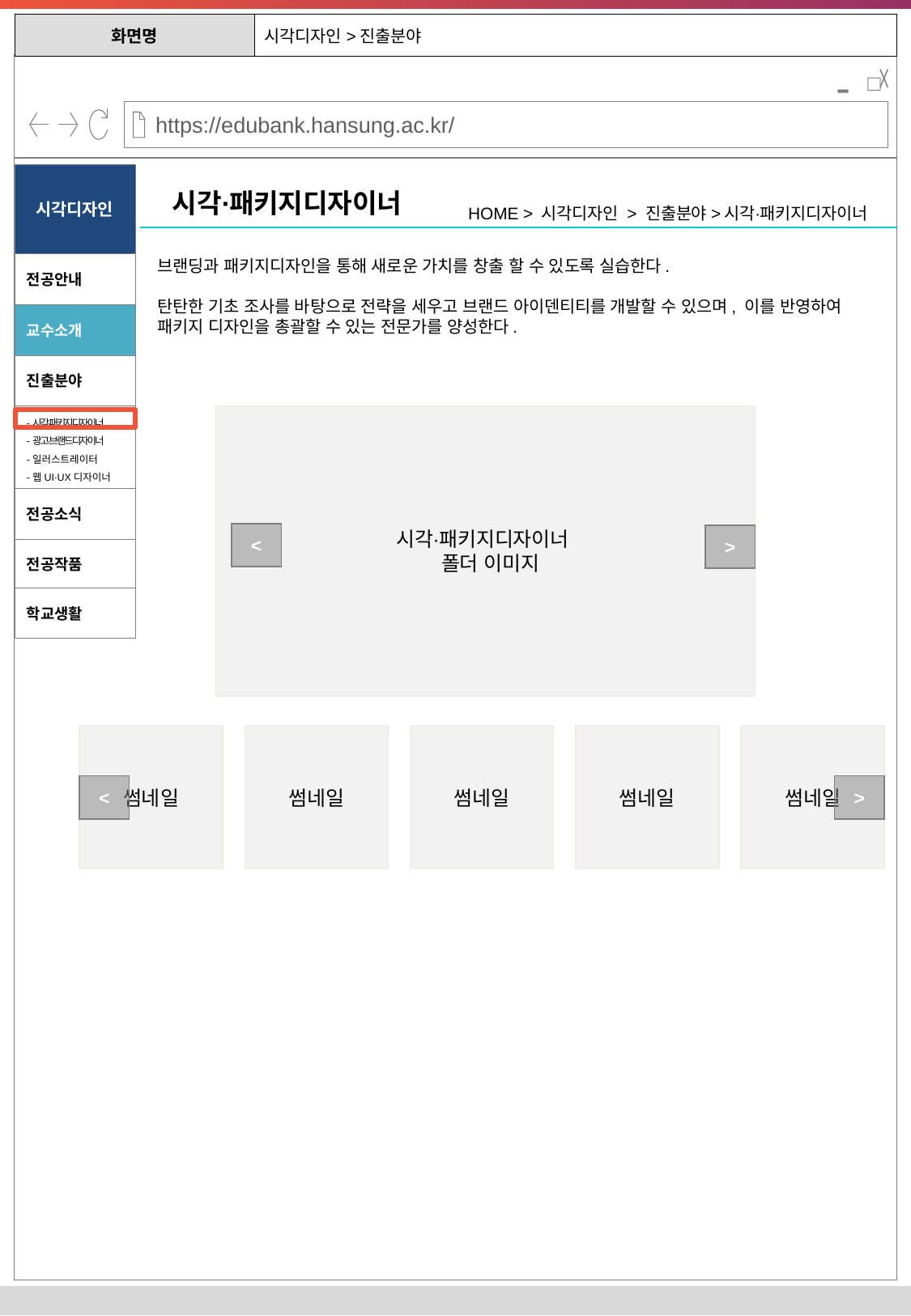

| 화면명 | 시각디자인>진출분야 |
| --- | --- |
-
시각디자인
시각∙패키지디자이너
HOME > 시각디자인 > 진출분야>시각∙패키지디자이너
브랜딩과 패키지디자인을 통해 새로운 가치를 창출 할 수 있도록 실습한다.

탄탄한 기초 조사를 바탕으로 전략을 세우고 브랜드 아이덴티티를 개발할 수 있으며, 이를 반영하여 패키지 디자인을 총괄할 수 있는 전문가를 양성한다.
전공안내
교수소개
진출분야
-시각∙패키지디자이너
-광고∙브랜드디자이너
-일러스트레이터
-웹UI∙UX디자이너
시각∙패키지디자이너
 폴더 이미지

전공소식
<
>
전공작품
학교생활
썸네일
썸네일
썸네일
썸네일
썸네일
<
>